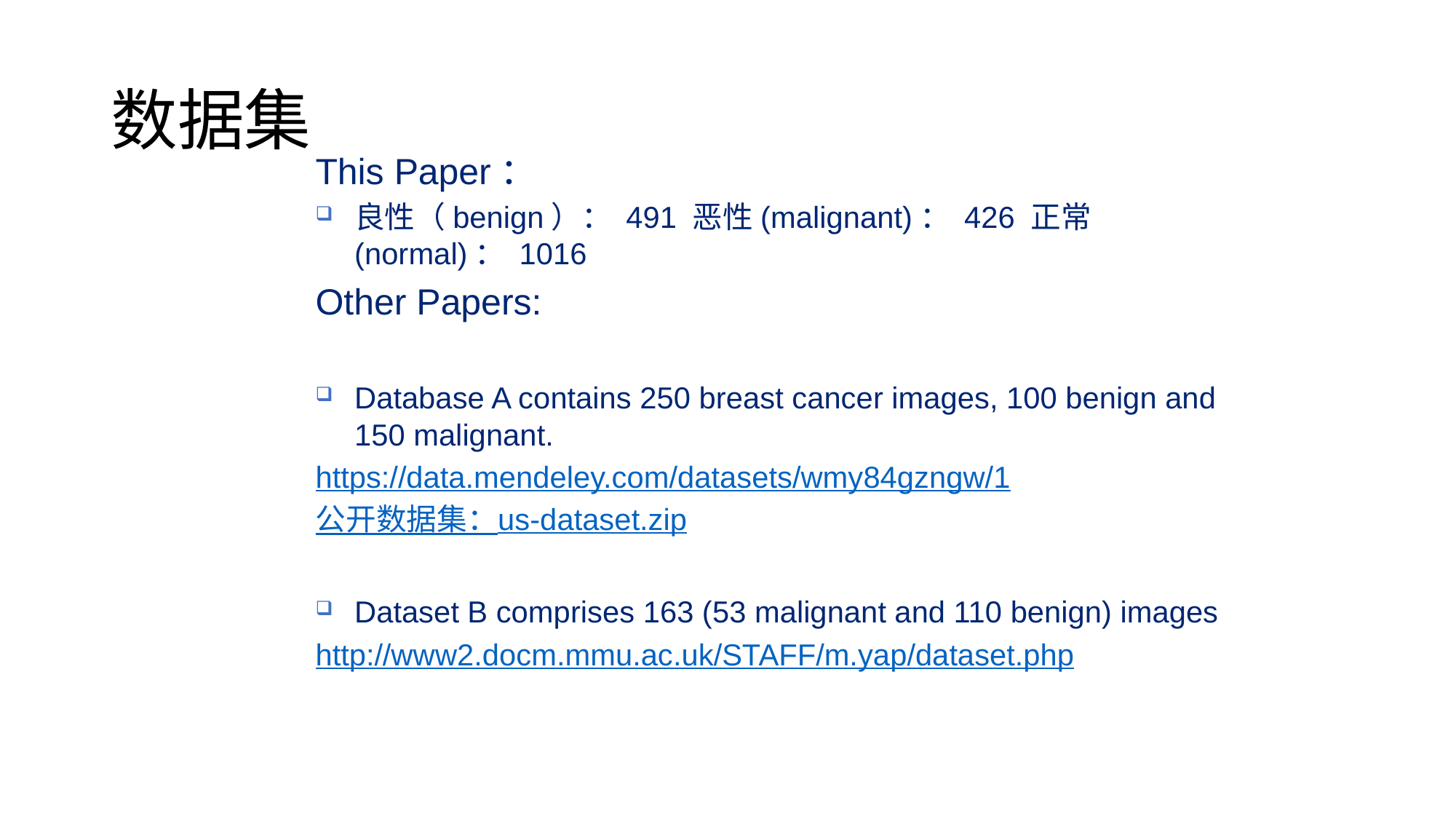

# 数据集
This Paper：
良性（benign）： 491 恶性(malignant)： 426 正常(normal)： 1016
Other Papers:

Database A contains 250 breast cancer images, 100 benign and 150 malignant.
	https://data.mendeley.com/datasets/wmy84gzngw/1
	公开数据集：us-dataset.zip

Dataset B comprises 163 (53 malignant and 110 benign) images
http://www2.docm.mmu.ac.uk/STAFF/m.yap/dataset.php